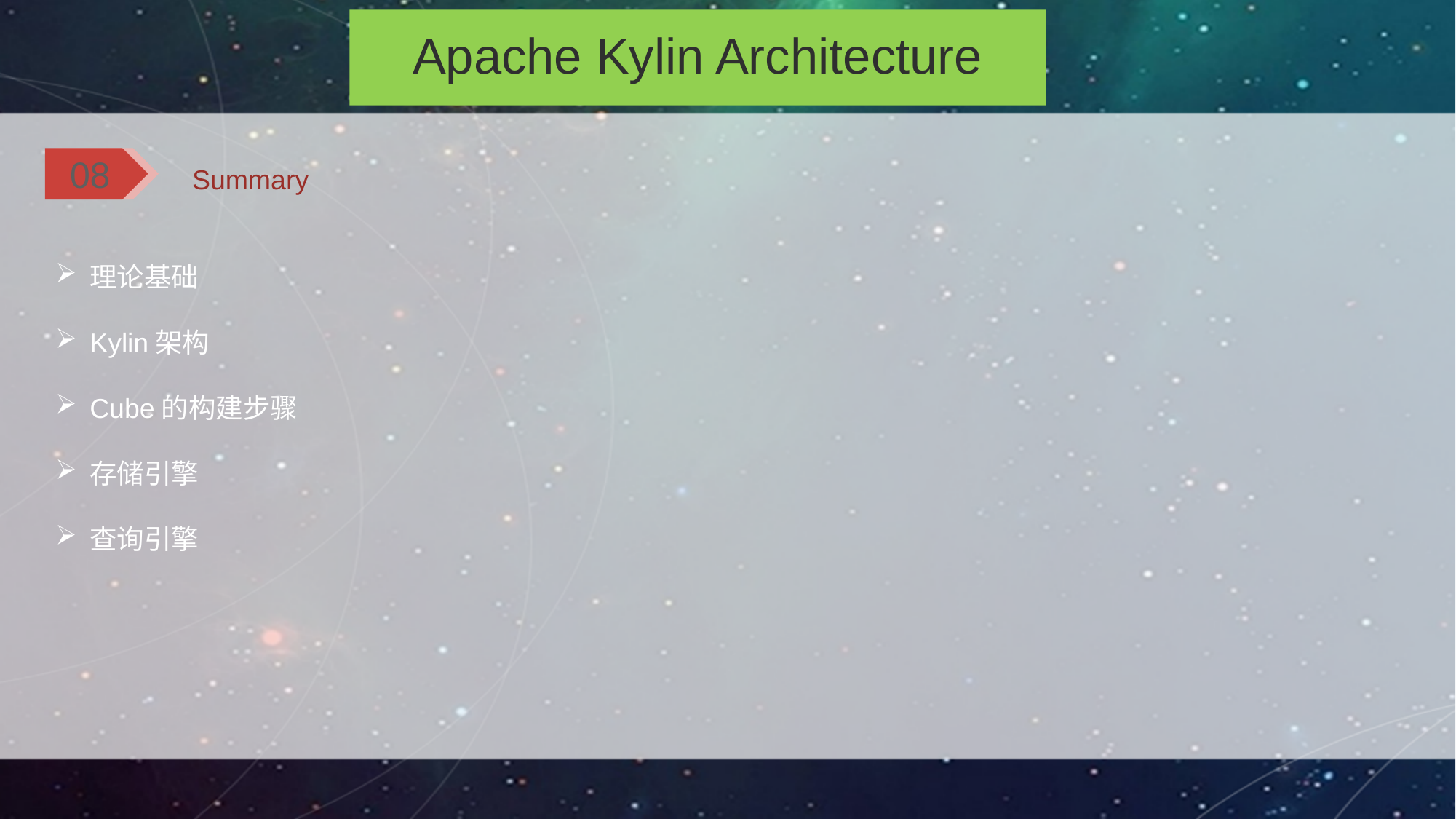

Apache Kylin Architecture
Summary
08

理论基础

Kylin架构

Cube的构建步骤

存储引擎

查询引擎